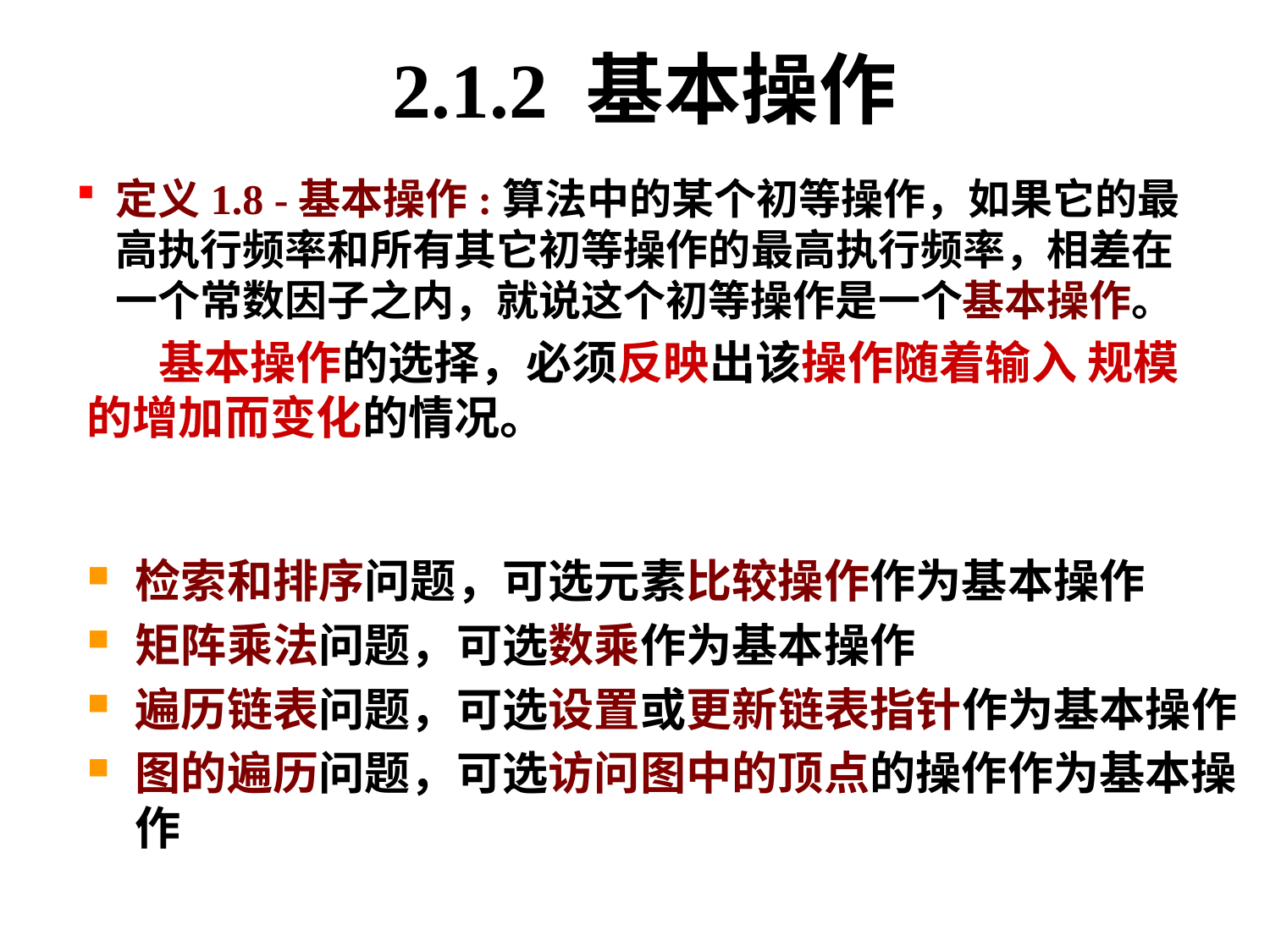

2.1.2 基本操作
定义1.8 -基本操作:算法中的某个初等操作，如果它的最高执行频率和所有其它初等操作的最高执行频率，相差在一个常数因子之内，就说这个初等操作是一个基本操作。
             基本操作的选择，必须反映出该操作随着输入 规模的增加而变化的情况。
检索和排序问题，可选元素比较操作作为基本操作
矩阵乘法问题，可选数乘作为基本操作
遍历链表问题，可选设置或更新链表指针作为基本操作
图的遍历问题，可选访问图中的顶点的操作作为基本操作

61